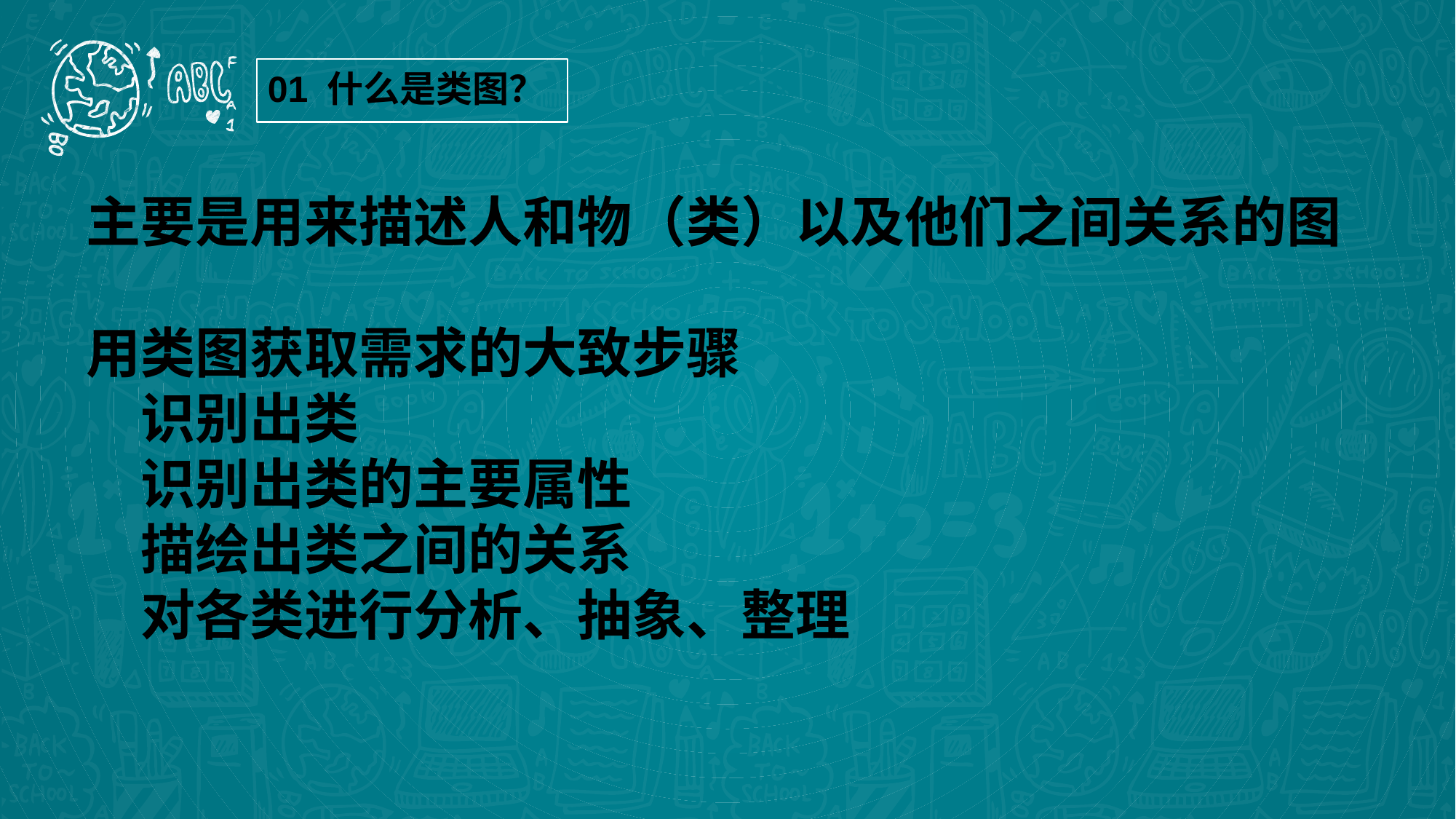

01 什么是类图？
主要是用来描述人和物（类）以及他们之间关系的图

用类图获取需求的大致步骤
识别出类
识别出类的主要属性
描绘出类之间的关系
对各类进行分析、抽象、整理